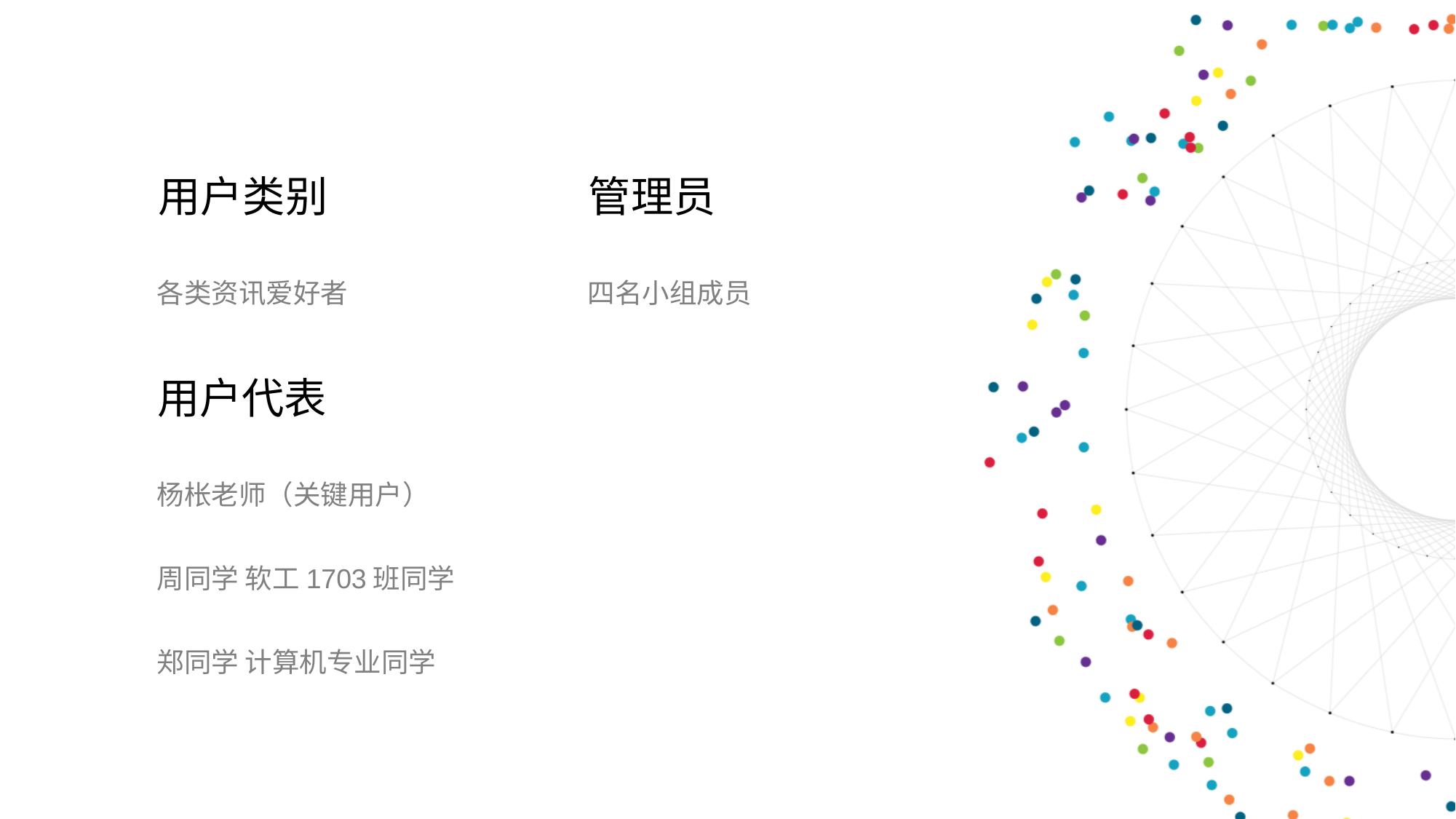

管理员
用户类别
各类资讯爱好者
四名小组成员
用户代表
杨枨老师（关键用户）
周同学 软工1703班同学
郑同学 计算机专业同学